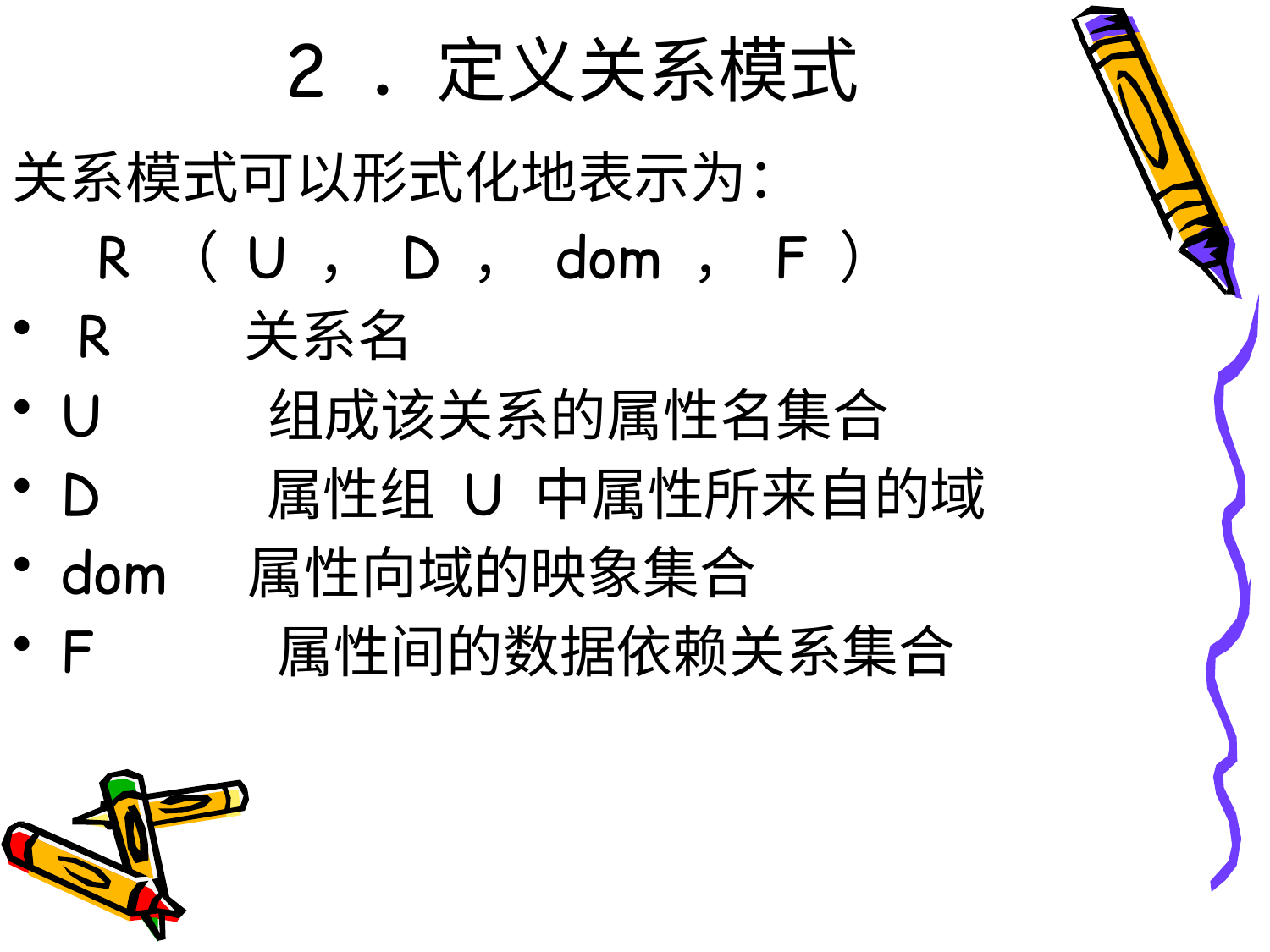

# 2 ．定义关系模式
关系模式可以形式化地表示为：
     R （ U ， D ， dom ， F ）
 R       关系名
U         组成该关系的属性名集合
D         属性组 U 中属性所来自的域
dom    属性向域的映象集合
F          属性间的数据依赖关系集合